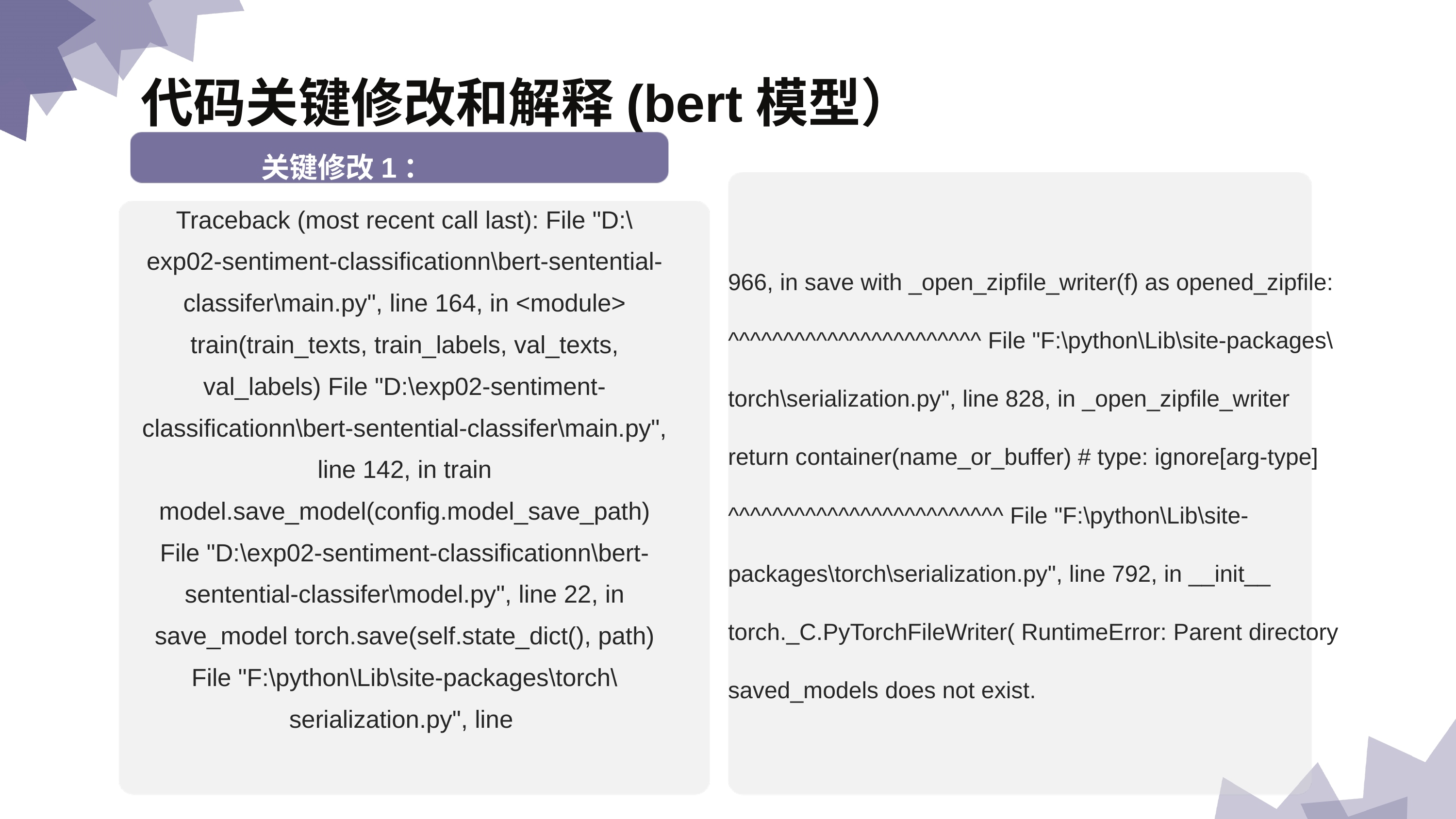

代码关键修改和解释(bert模型）

关键修改1：

Traceback (most recent call last): File "D:\exp02-sentiment-classificationn\bert-sentential-classifer\main.py", line 164, in <module> train(train_texts, train_labels, val_texts, val_labels) File "D:\exp02-sentiment-classificationn\bert-sentential-classifer\main.py", line 142, in train model.save_model(config.model_save_path) File "D:\exp02-sentiment-classificationn\bert-sentential-classifer\model.py", line 22, in save_model torch.save(self.state_dict(), path) File "F:\python\Lib\site-packages\torch\serialization.py", line

966, in save with _open_zipfile_writer(f) as opened_zipfile: ^^^^^^^^^^^^^^^^^^^^^^^ File "F:\python\Lib\site-packages\torch\serialization.py", line 828, in _open_zipfile_writer return container(name_or_buffer) # type: ignore[arg-type] ^^^^^^^^^^^^^^^^^^^^^^^^^ File "F:\python\Lib\site-packages\torch\serialization.py", line 792, in __init__ torch._C.PyTorchFileWriter( RuntimeError: Parent directory saved_models does not exist.